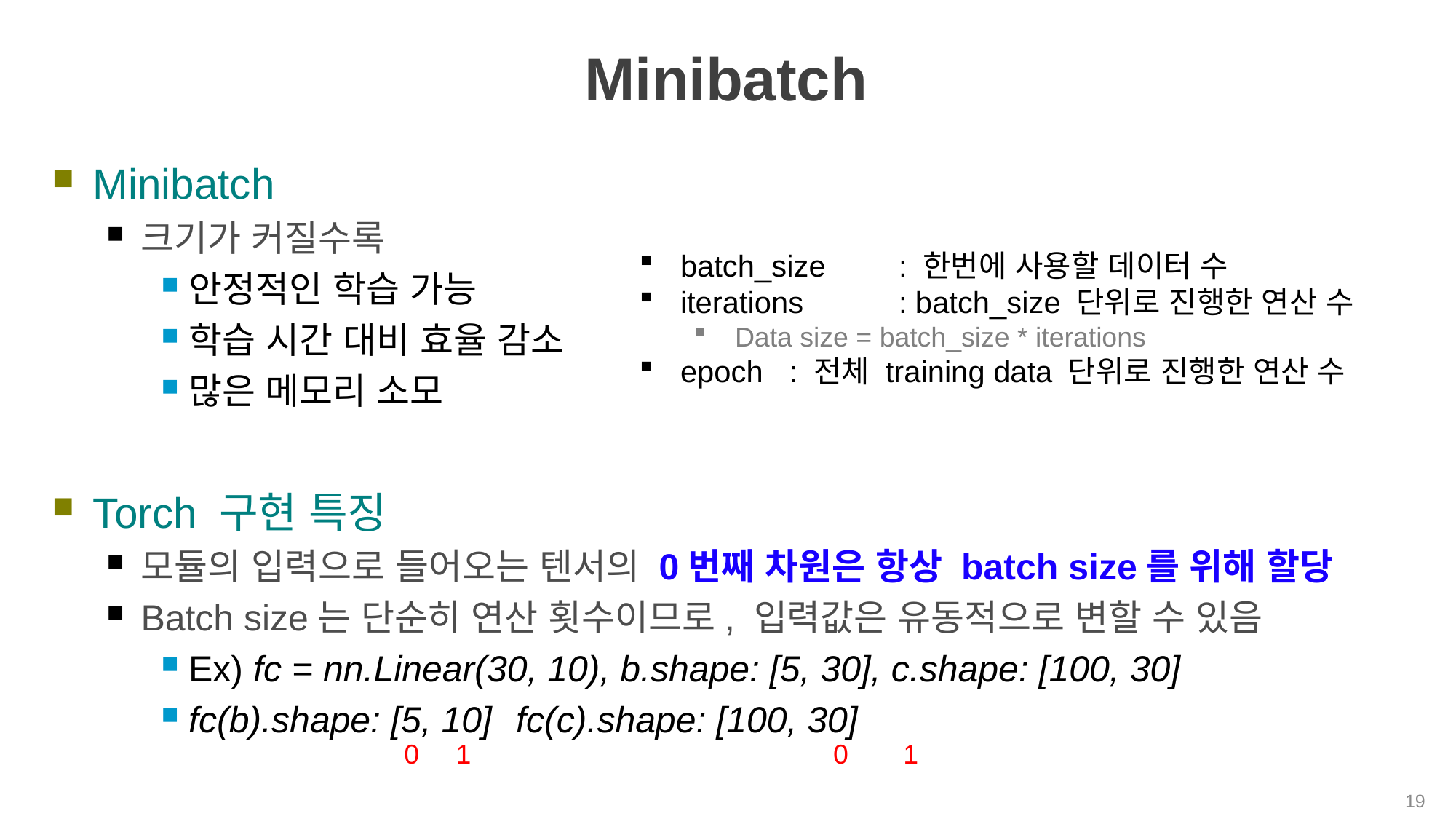

# Minibatch
Minibatch
크기가 커질수록
안정적인 학습 가능
학습 시간 대비 효율 감소
많은 메모리 소모

Torch 구현 특징
모듈의 입력으로 들어오는 텐서의 0번째 차원은 항상 batch size를 위해 할당
Batch size는 단순히 연산 횟수이므로, 입력값은 유동적으로 변할 수 있음
Ex) fc = nn.Linear(30, 10), b.shape: [5, 30], c.shape: [100, 30]
fc(b).shape: [5, 10]	fc(c).shape: [100, 30]
batch_size	: 한번에 사용할 데이터 수
iterations	: batch_size 단위로 진행한 연산 수
Data size = batch_size * iterations
epoch	: 전체 training data 단위로 진행한 연산 수
0
1
0
1
19